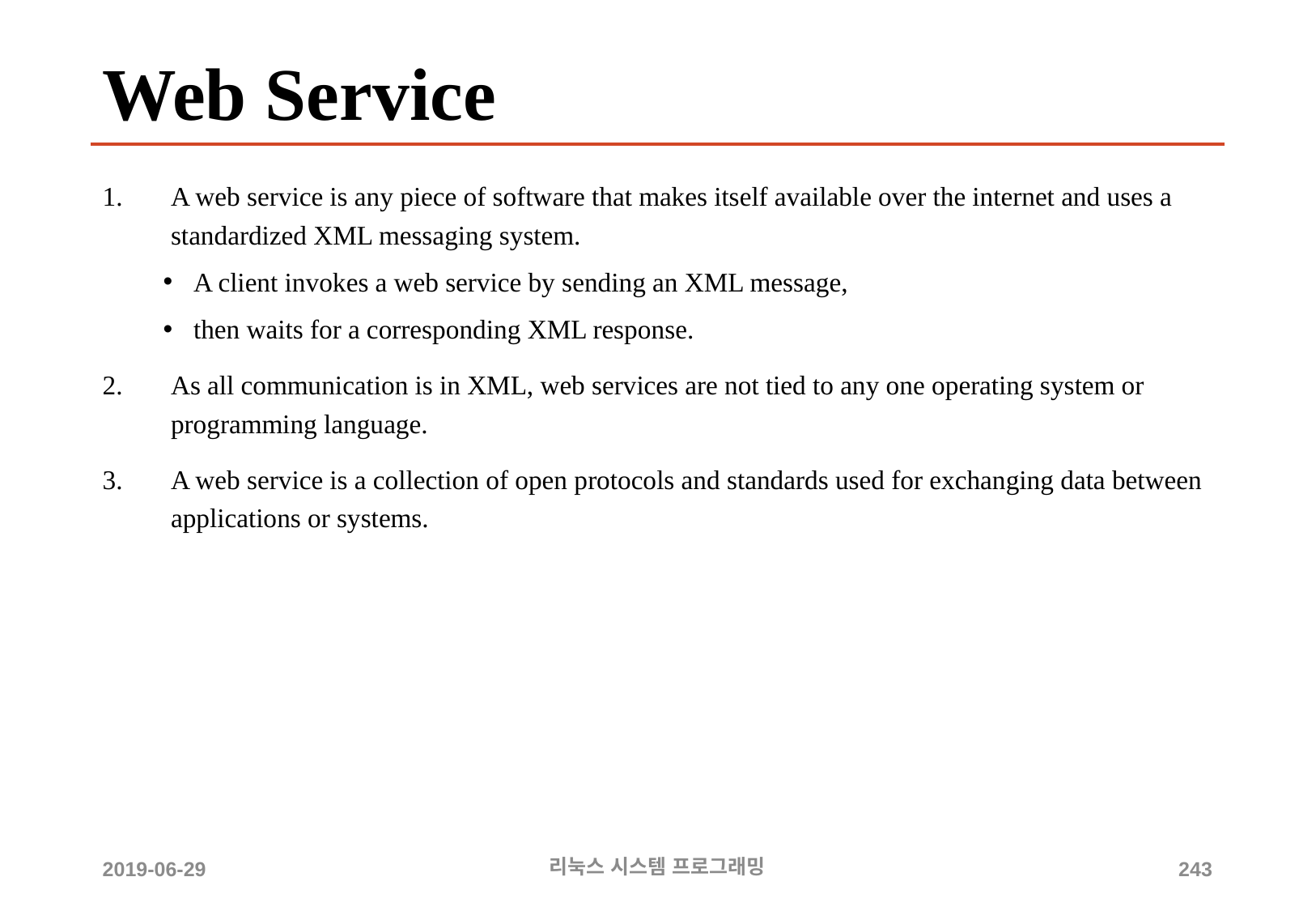

# Web Service
A web service is any piece of software that makes itself available over the internet and uses a standardized XML messaging system.
A client invokes a web service by sending an XML message,
then waits for a corresponding XML response.
As all communication is in XML, web services are not tied to any one operating system or programming language.
A web service is a collection of open protocols and standards used for exchanging data between applications or systems.

2019-06-29
리눅스 시스템 프로그래밍
243